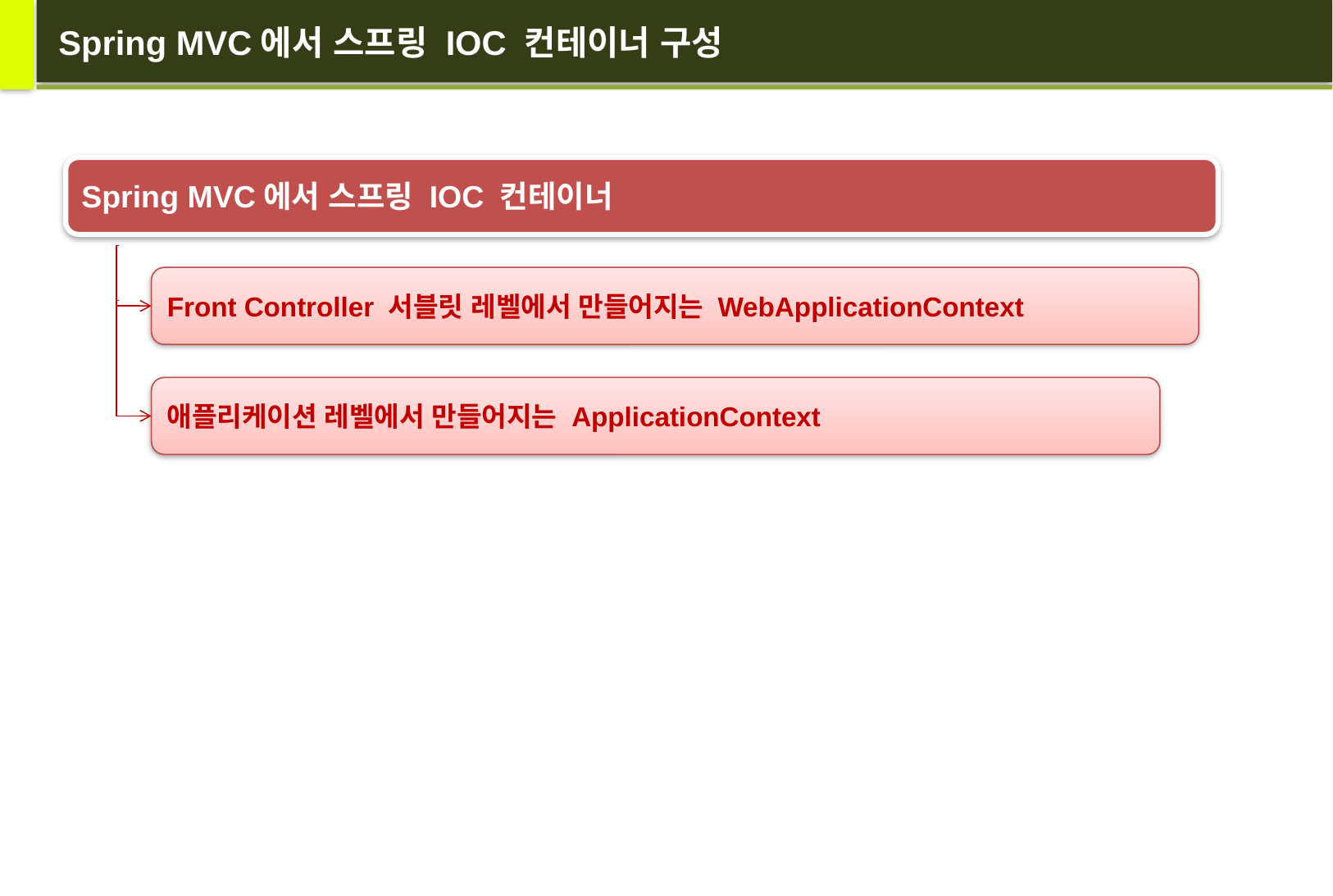

# Spring MVC에서 스프링 IOC 컨테이너 구성
Spring MVC에서 스프링 IOC 컨테이너
Front Controller 서블릿 레벨에서 만들어지는 WebApplicationContext
애플리케이션 레벨에서 만들어지는 ApplicationContext